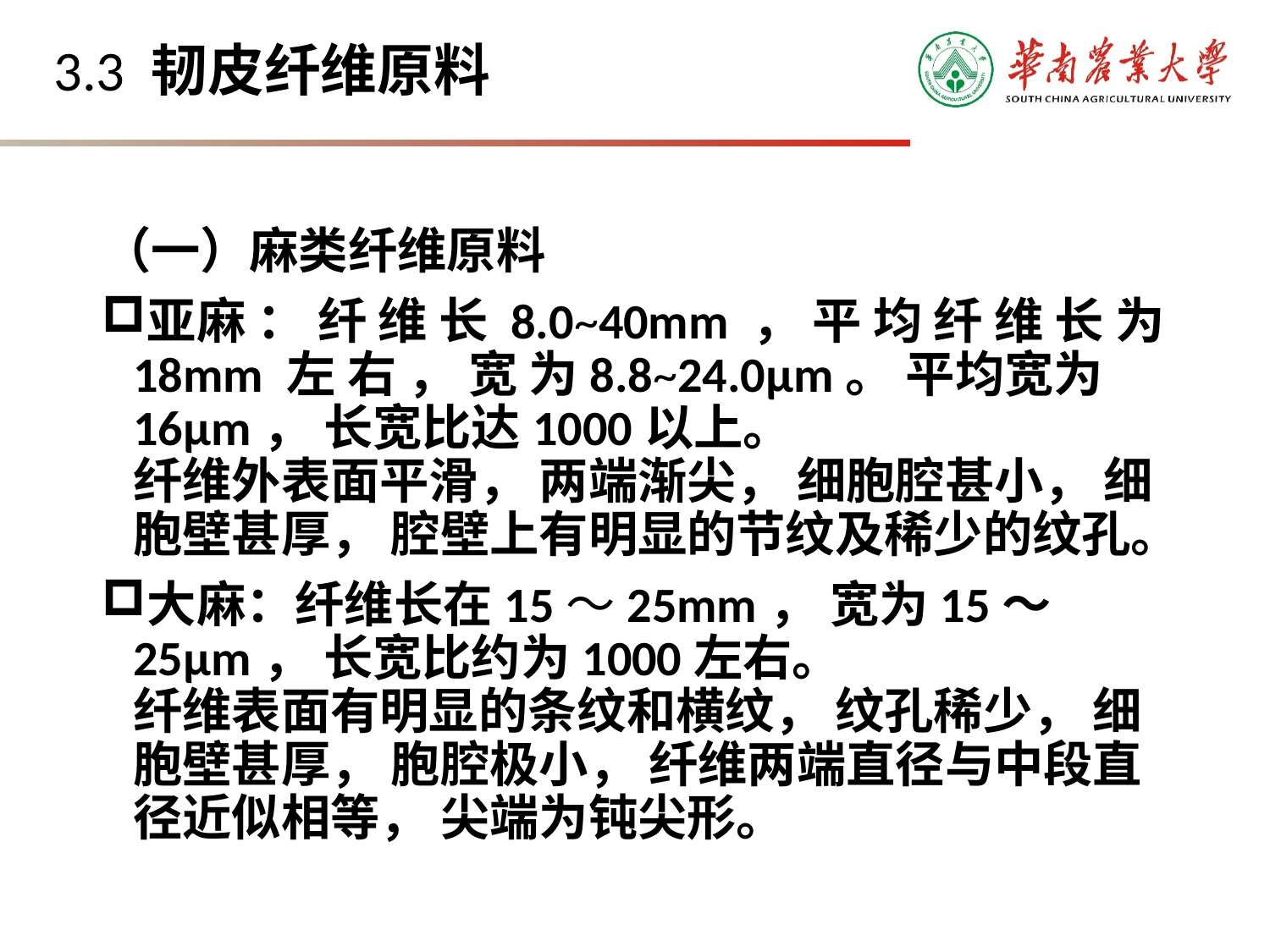

# 3.3 韧皮纤维原料
（一）麻类纤维原料
亚麻 ： 纤 维 长 8.0~40mm ， 平 均 纤 维 长 为 18mm 左 右 ， 宽 为8.8~24.0μm。 平均宽为16μm， 长宽比达1000以上。
纤维外表面平滑， 两端渐尖， 细胞腔甚小， 细胞壁甚厚， 腔壁上有明显的节纹及稀少的纹孔。
大麻：纤维长在15～25mm， 宽为15～ 25μm， 长宽比约为1000左右。
纤维表面有明显的条纹和横纹， 纹孔稀少， 细胞壁甚厚， 胞腔极小， 纤维两端直径与中段直径近似相等， 尖端为钝尖形。